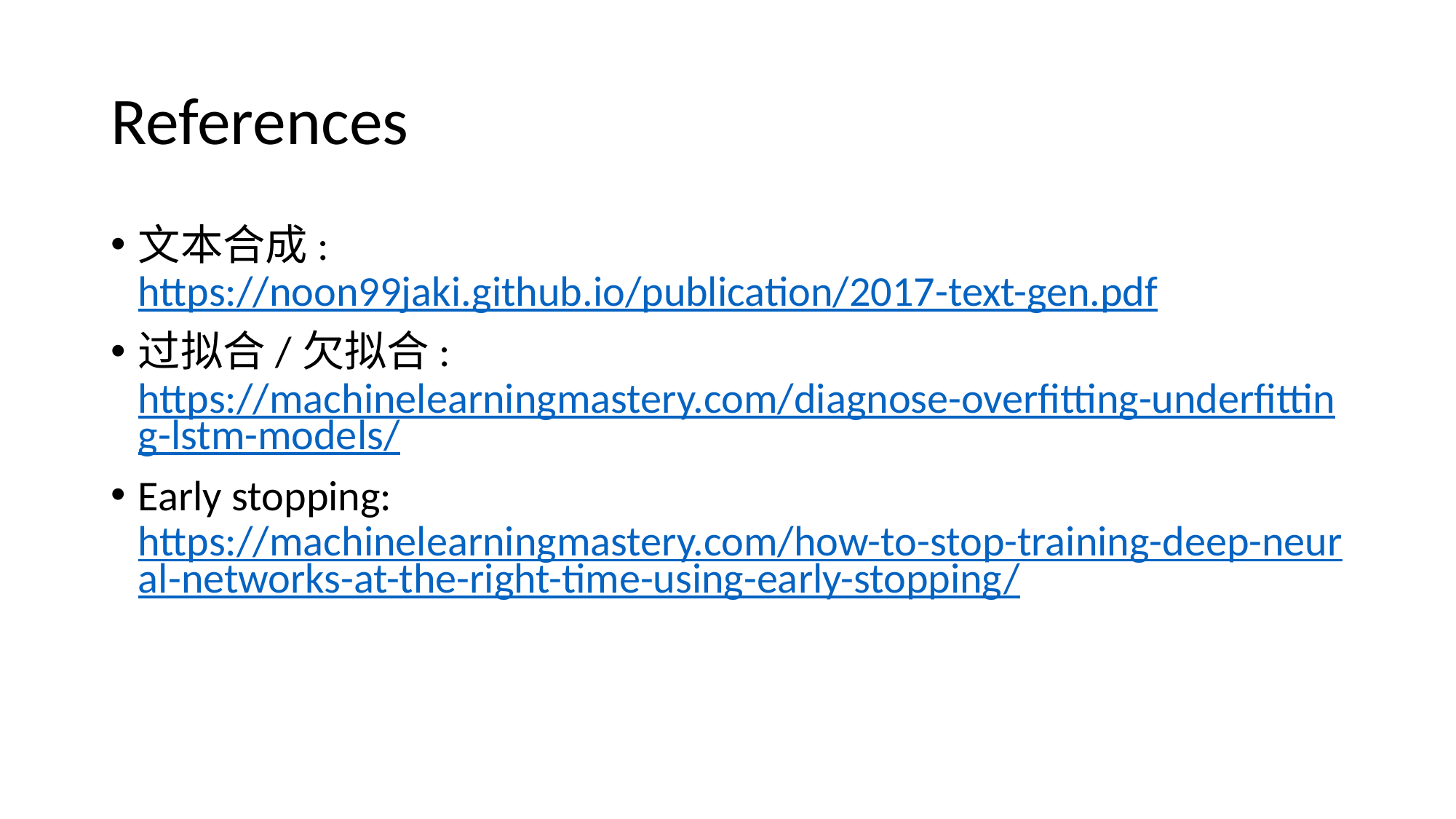

# References
文本合成: https://noon99jaki.github.io/publication/2017-text-gen.pdf
过拟合/欠拟合: https://machinelearningmastery.com/diagnose-overfitting-underfitting-lstm-models/
Early stopping: https://machinelearningmastery.com/how-to-stop-training-deep-neural-networks-at-the-right-time-using-early-stopping/